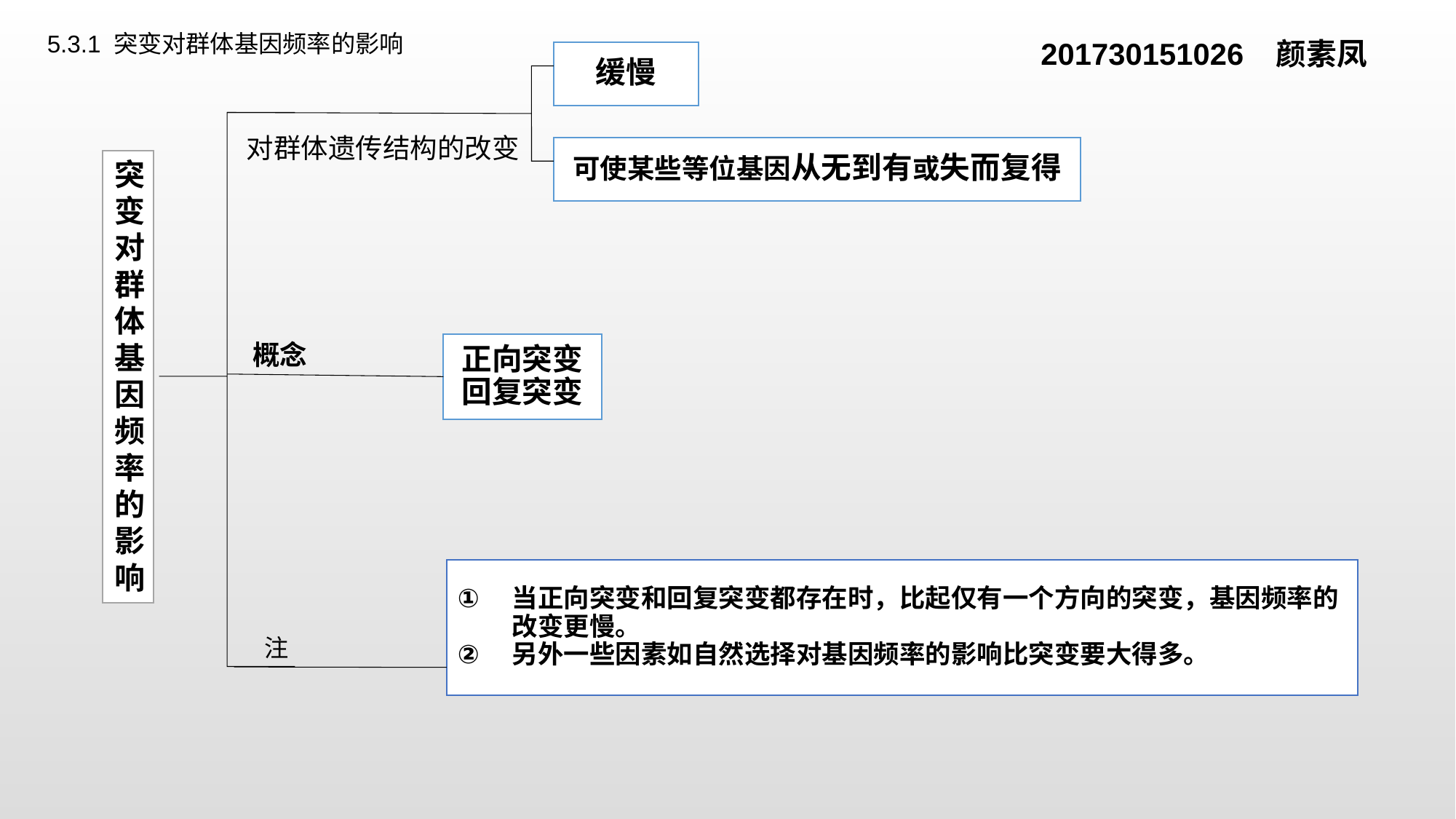

201730151026   颜素凤
5.3.1 突变对群体基因频率的影响
缓慢

对群体遗传结构的改变
可使某些等位基因从无到有或失而复得
# 突变对群体基因频率的影响
概念
正向突变
回复突变
当正向突变和回复突变都存在时，比起仅有一个方向的突变，基因频率的改变更慢。
另外一些因素如自然选择对基因频率的影响比突变要大得多。
注